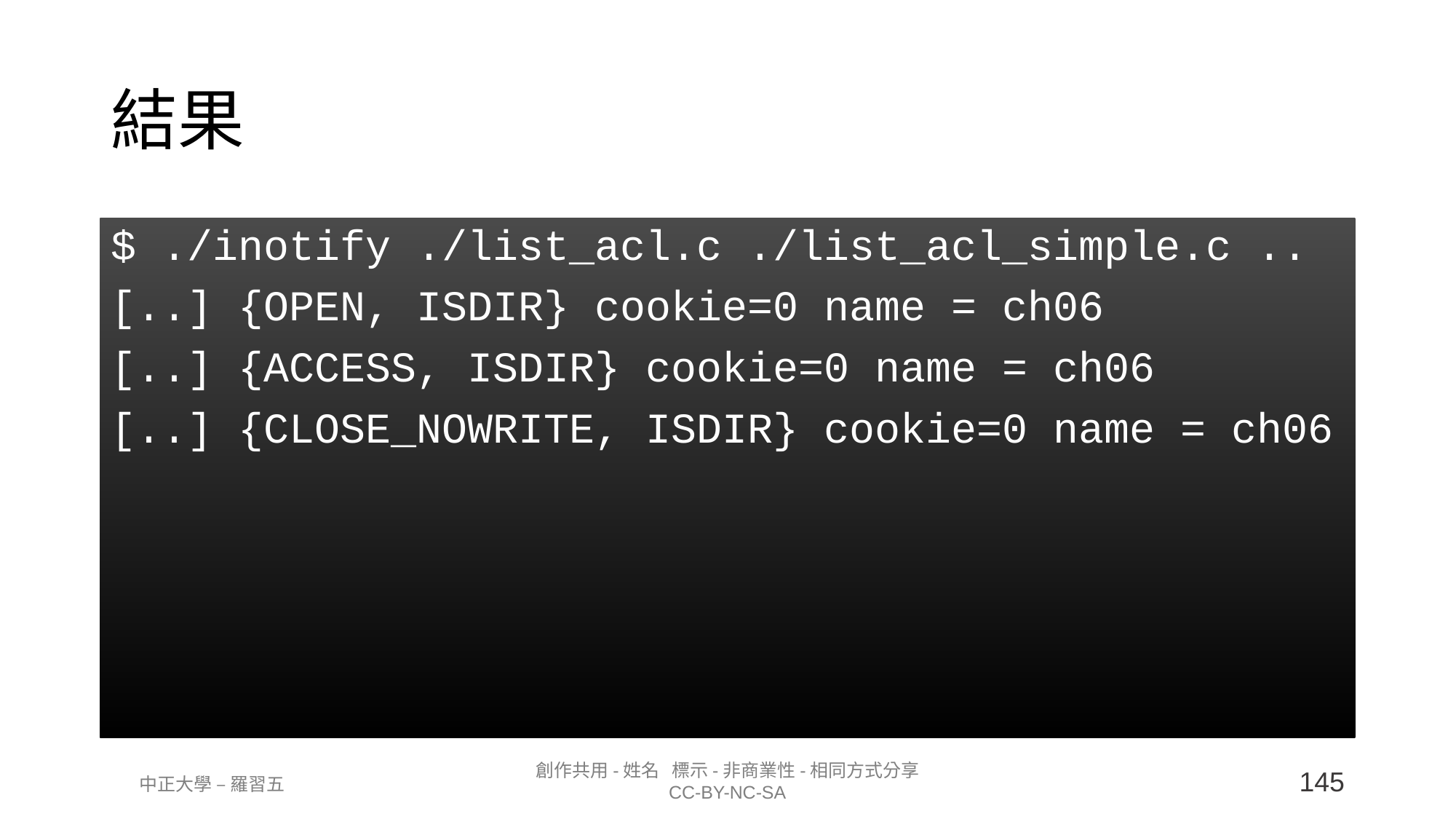

結果
$ ./inotify ./list_acl.c ./list_acl_simple.c ..
[..] {OPEN, ISDIR} cookie=0 name = ch06
[..] {ACCESS, ISDIR} cookie=0 name = ch06
[..] {CLOSE_NOWRITE, ISDIR} cookie=0 name = ch06